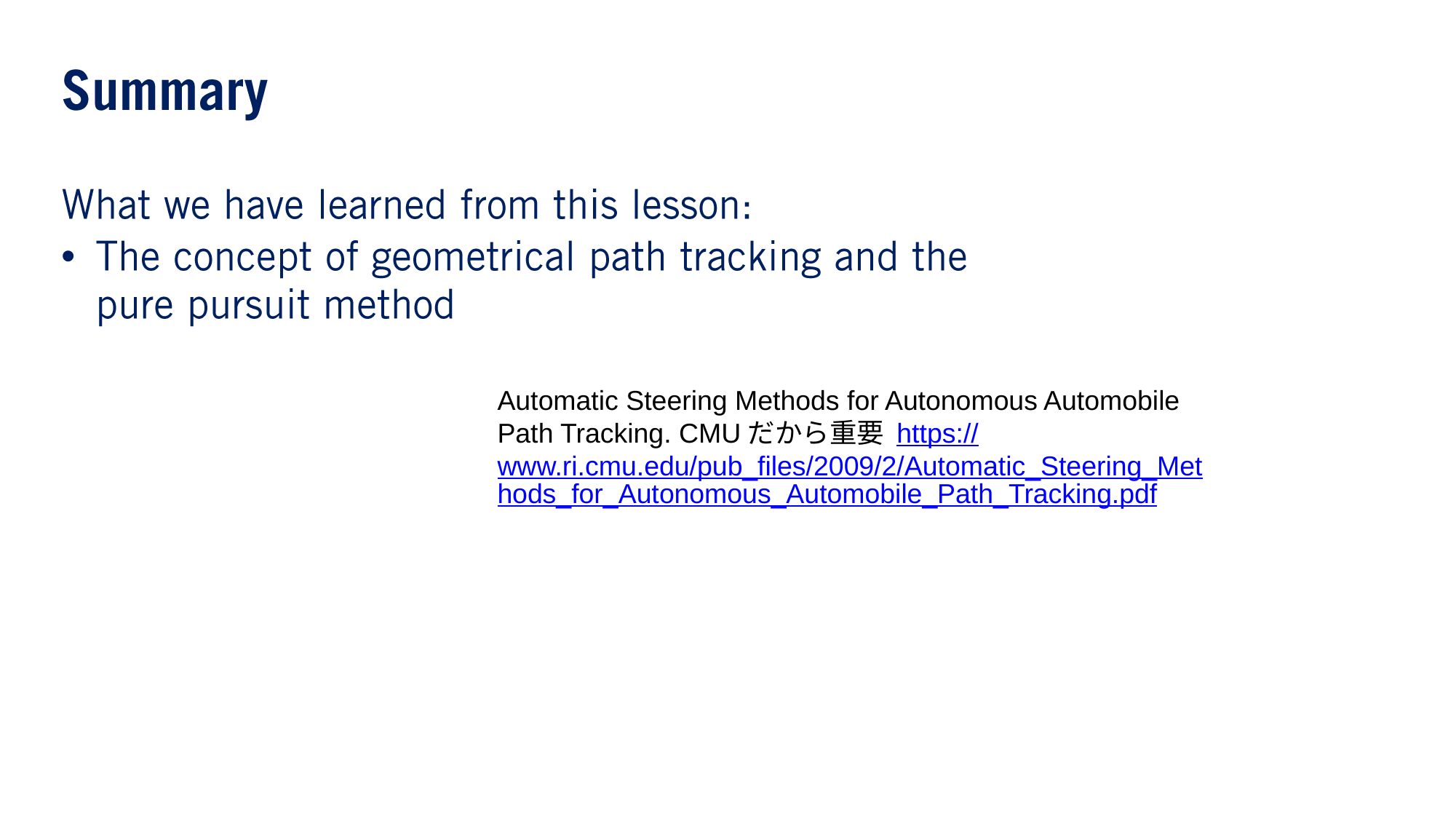

•

Automatic Steering Methods for Autonomous Automobile Path Tracking. CMUだから重要 https://www.ri.cmu.edu/pub_files/2009/2/Automatic_Steering_Methods_for_Autonomous_Automobile_Path_Tracking.pdf